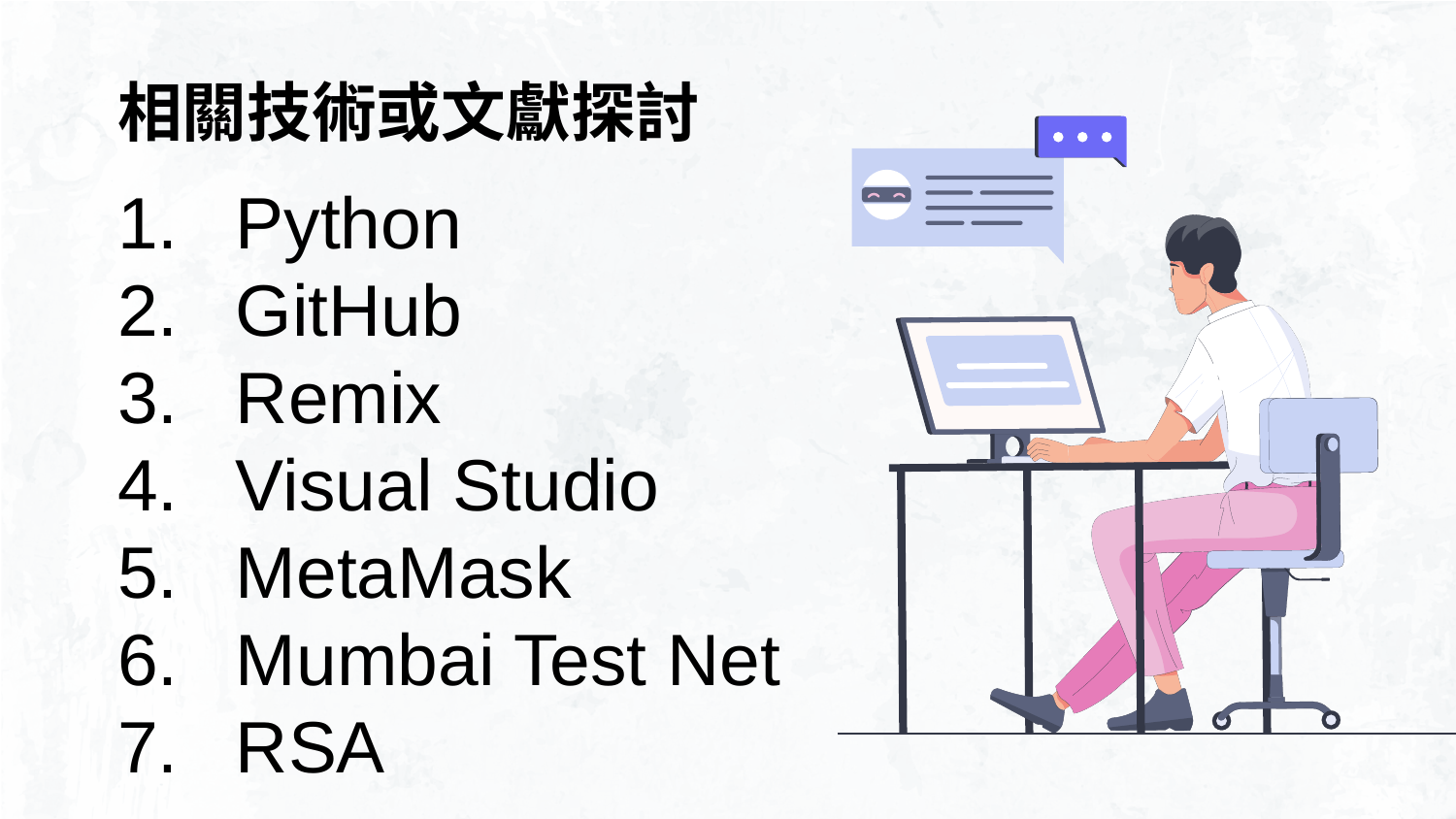

# 相關技術或文獻探討

Python
GitHub
Remix
Visual Studio
MetaMask
Mumbai Test Net
RSA